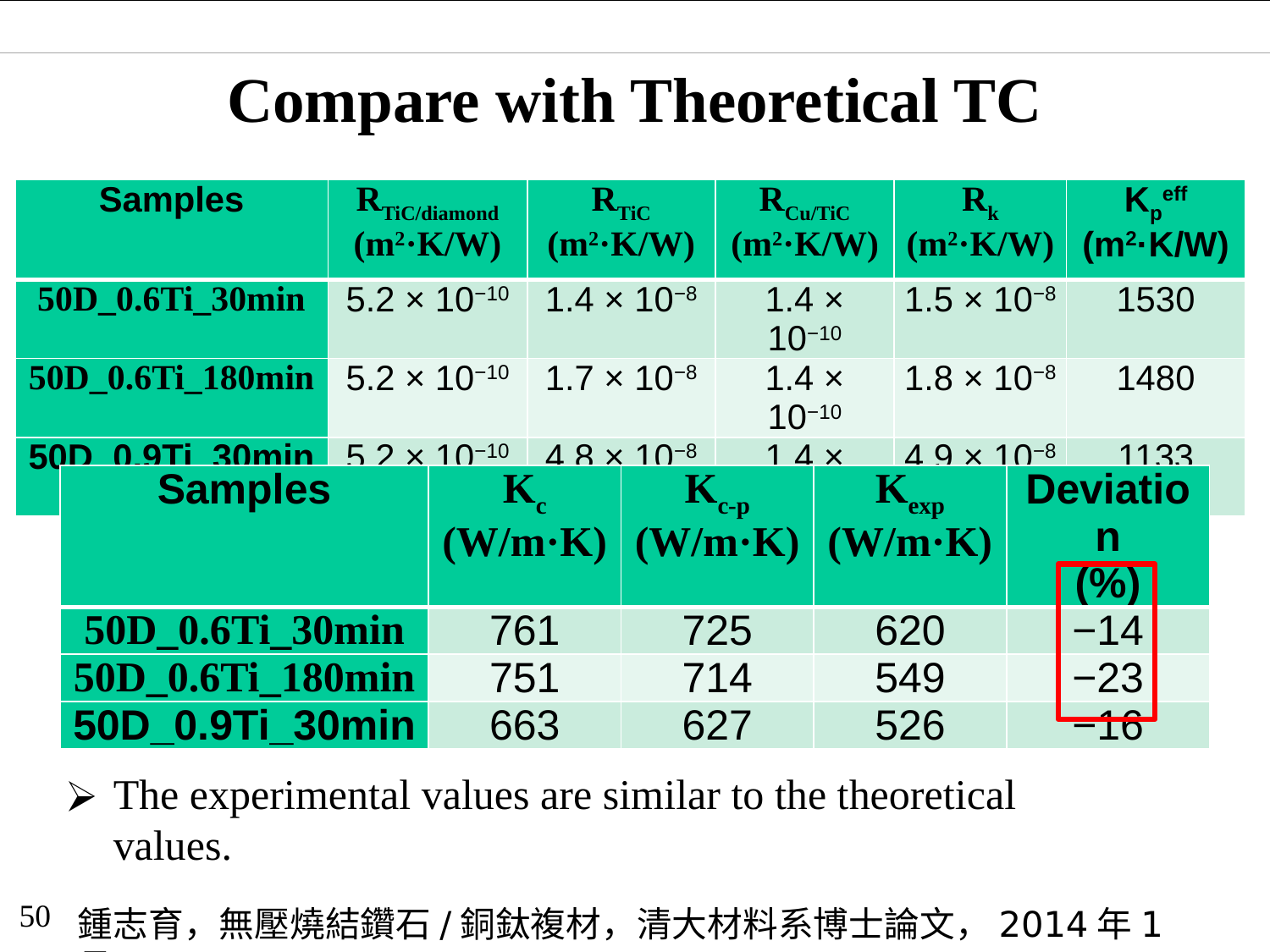

Compare with Theoretical TC
| Samples | RTiC/diamond (m2·K/W) | RTiC (m2·K/W) | RCu/TiC (m2·K/W) | Rk (m2·K/W) | Kpeff (m2·K/W) |
| --- | --- | --- | --- | --- | --- |
| 50D\_0.6Ti\_30min | 5.2 × 10−10 | 1.4 × 10−8 | 1.4 × 10−10 | 1.5 × 10−8 | 1530 |
| 50D\_0.6Ti\_180min | 5.2 × 10−10 | 1.7 × 10−8 | 1.4 × 10−10 | 1.8 × 10−8 | 1480 |
| 50D\_0.9Ti\_30min | 5.2 × 10−10 | 4.8 × 10−8 | 1.4 × 10−10 | 4.9 × 10−8 | 1133 |
| Samples | Kc (W/m·K) | Kc-p (W/m·K) | Kexp (W/m·K) | Deviation (%) |
| --- | --- | --- | --- | --- |
| 50D\_0.6Ti\_30min | 761 | 725 | 620 | −14 |
| 50D\_0.6Ti\_180min | 751 | 714 | 549 | −23 |
| 50D\_0.9Ti\_30min | 663 | 627 | 526 | −16 |

The experimental values are similar to the theoretical values.
50
鍾志育，無壓燒結鑽石/銅鈦複材，清大材料系博士論文，2014年1月。